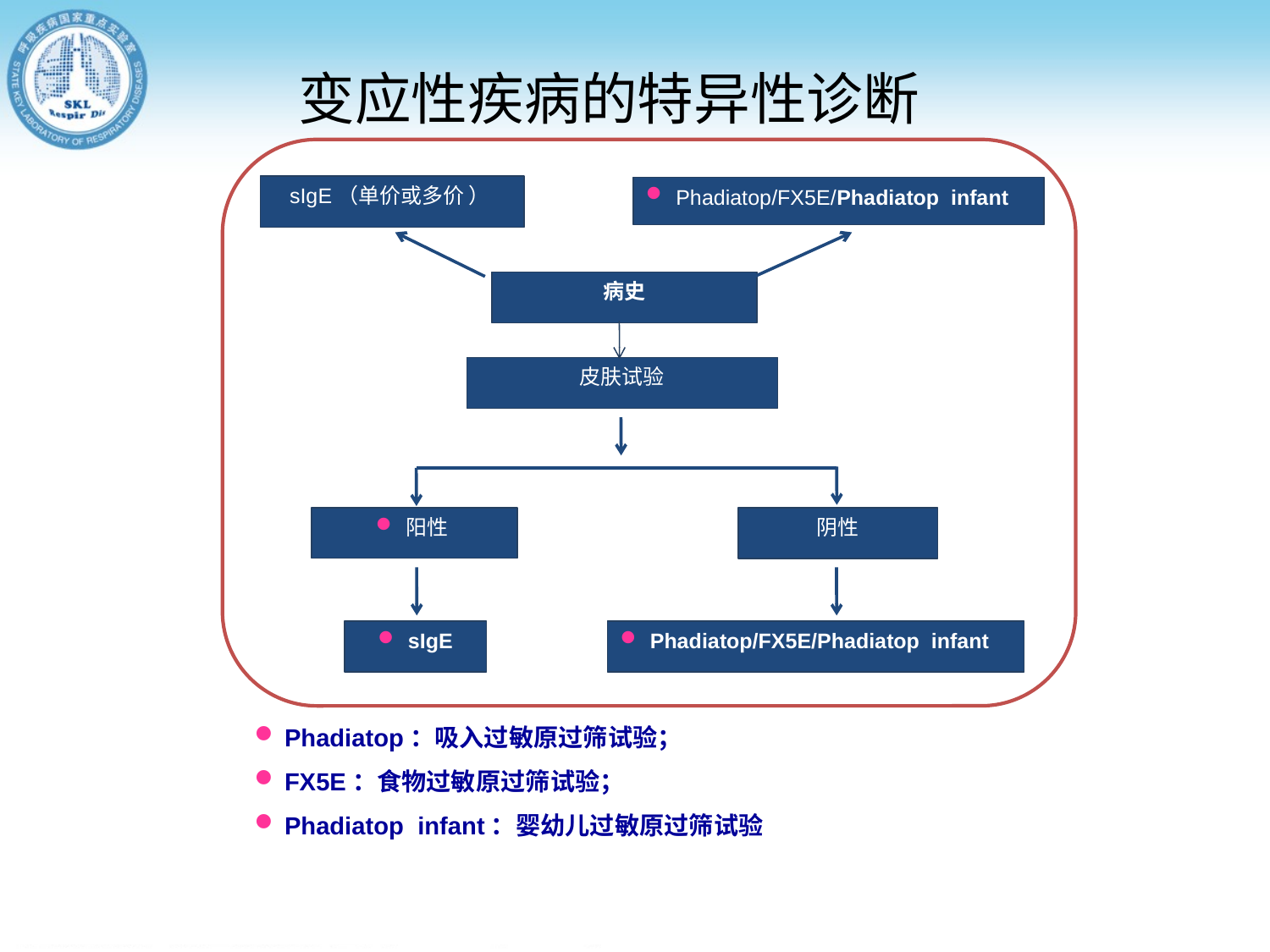

# 变应性疾病的特异性诊断

sIgE（单价或多价 ）
病史
皮肤试验
阳性
阴性
sIgE
Phadiatop/FX5E/Phadiatop  infant
Phadiatop/FX5E/Phadiatop  infant
Phadiatop：吸入过敏原过筛试验；
FX5E：食物过敏原过筛试验；
Phadiatop  infant：婴幼儿过敏原过筛试验